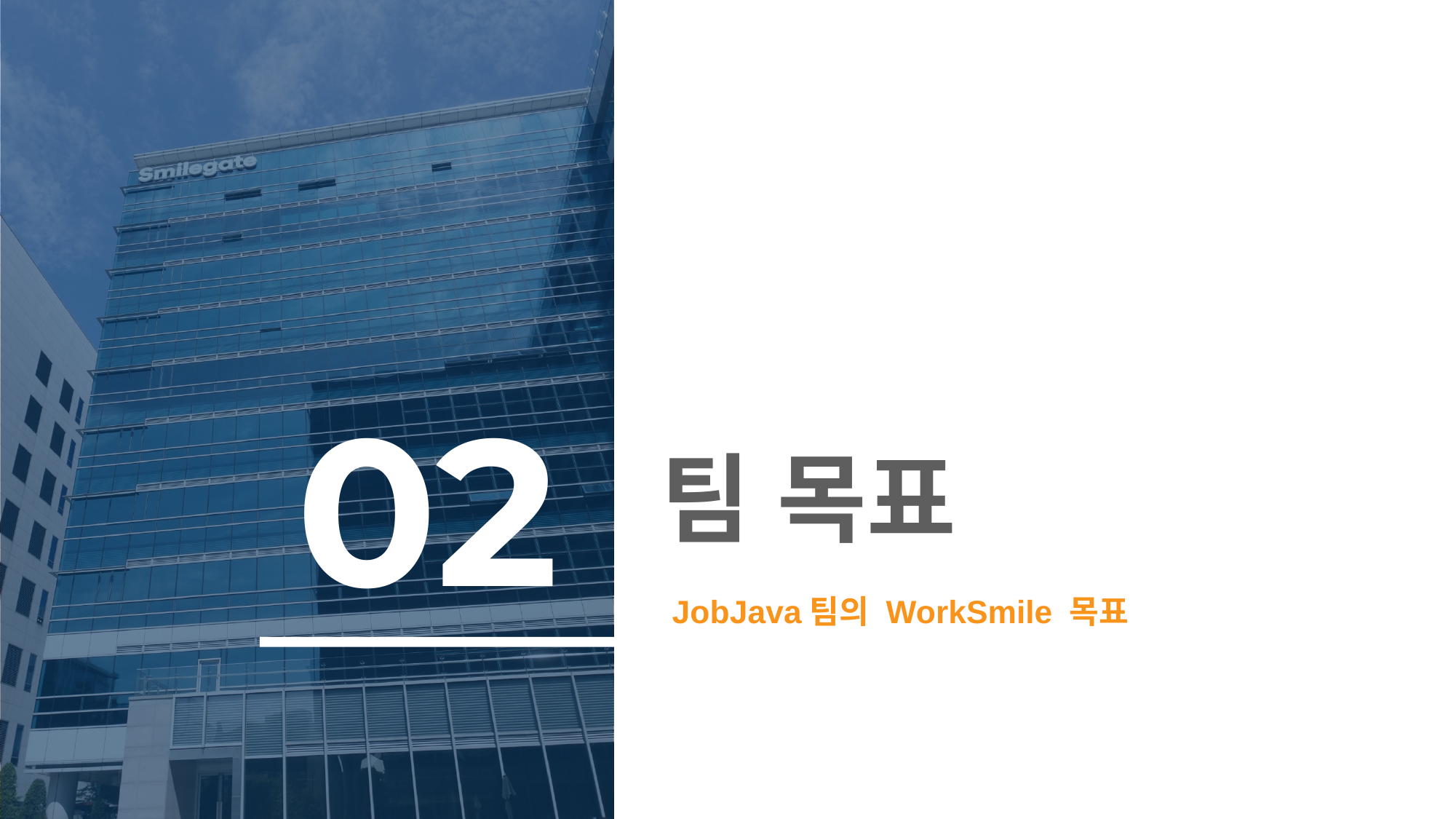

02
# 팀 목표
JobJava팀의 WorkSmile 목표